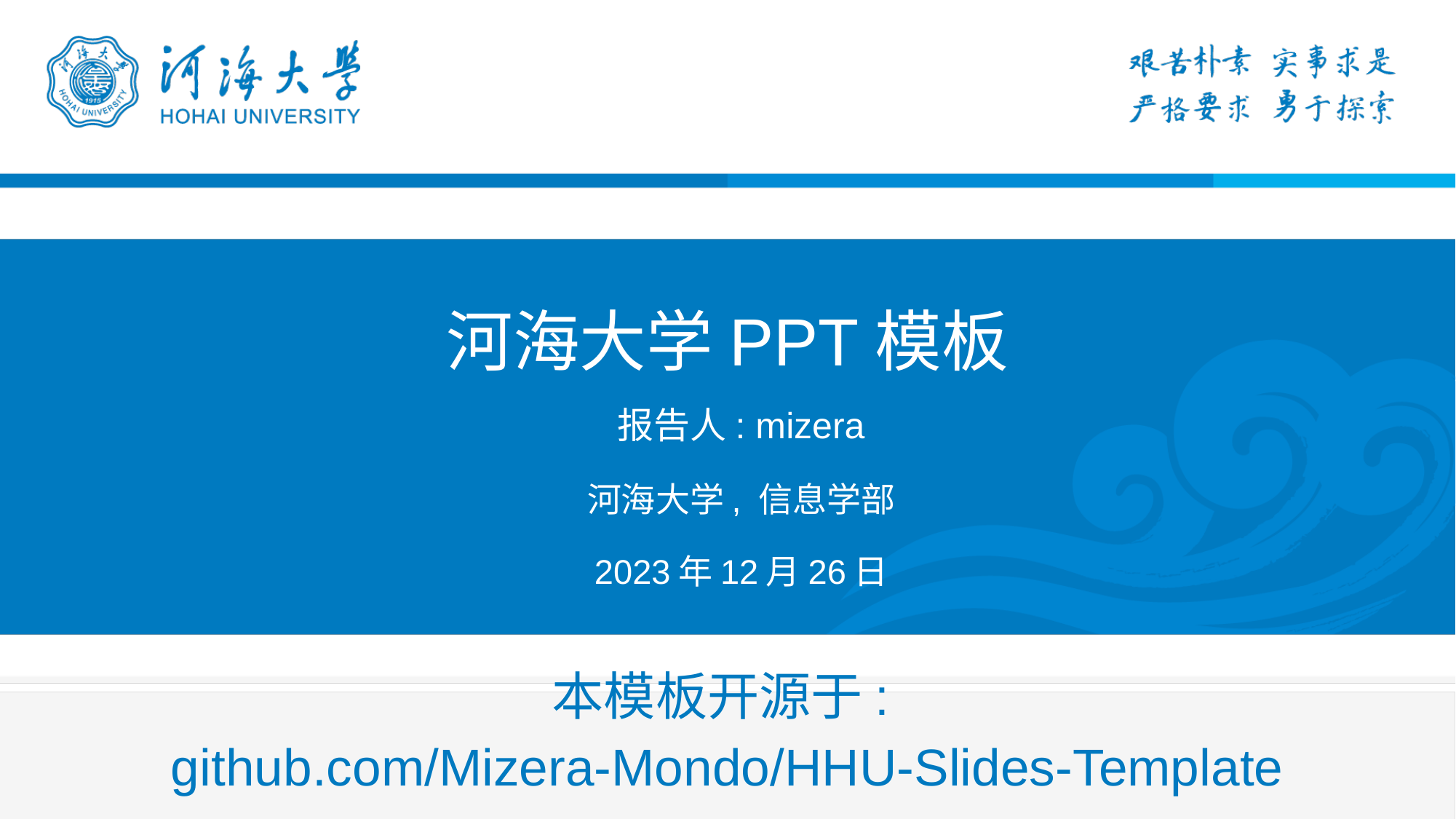

# 河海大学PPT模板
报告人: mizera
河海大学, 信息学部
2023年12月26日
本模板开源于:
github.com/Mizera-Mondo/HHU-Slides-Template